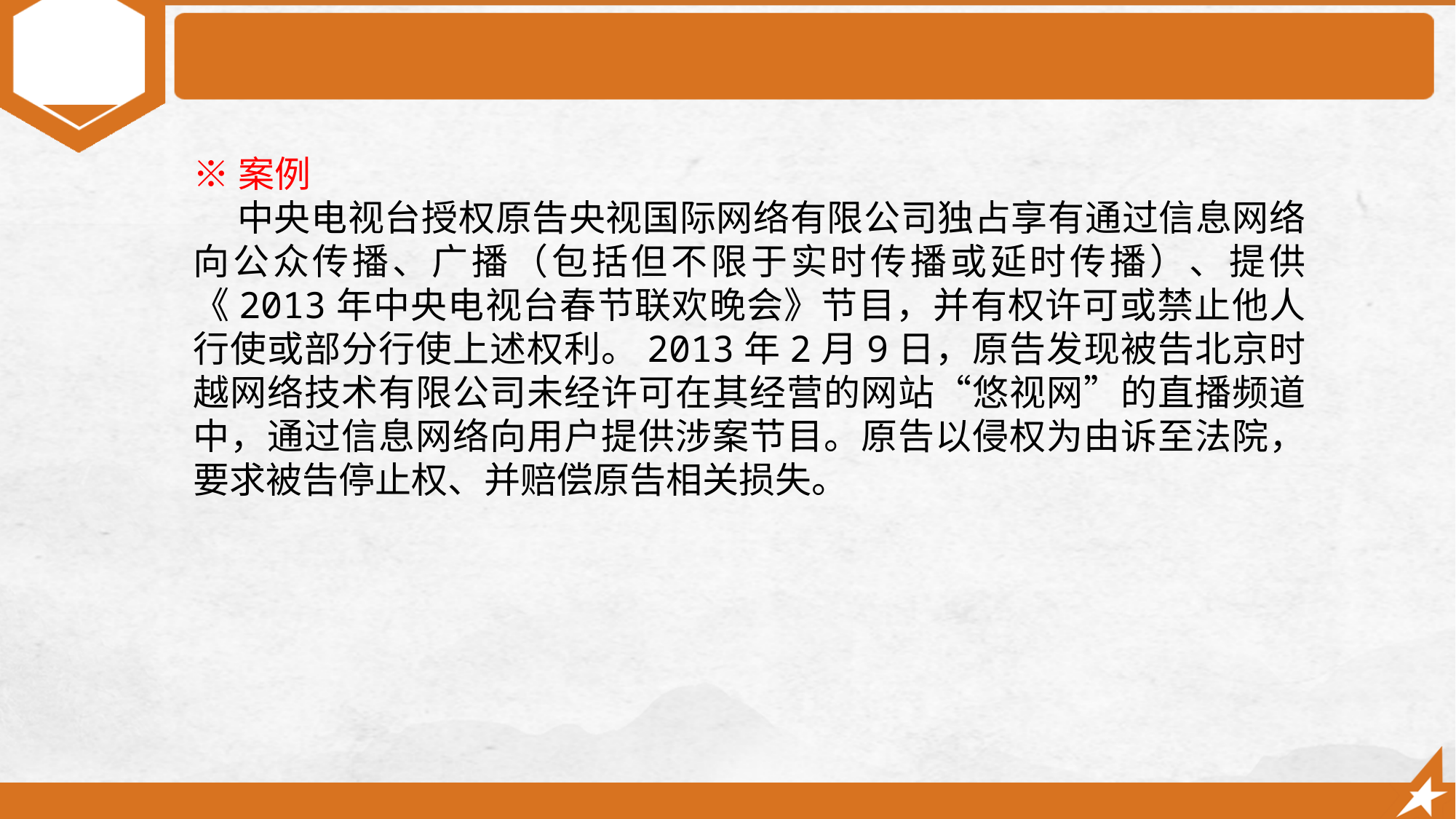

※案例
    中央电视台授权原告央视国际网络有限公司独占享有通过信息网络向公众传播、广播（包括但不限于实时传播或延时传播）、提供《2013年中央电视台春节联欢晚会》节目，并有权许可或禁止他人行使或部分行使上述权利。2013年2月9日，原告发现被告北京时越网络技术有限公司未经许可在其经营的网站“悠视网”的直播频道中，通过信息网络向用户提供涉案节目。原告以侵权为由诉至法院，要求被告停止权、并赔偿原告相关损失。